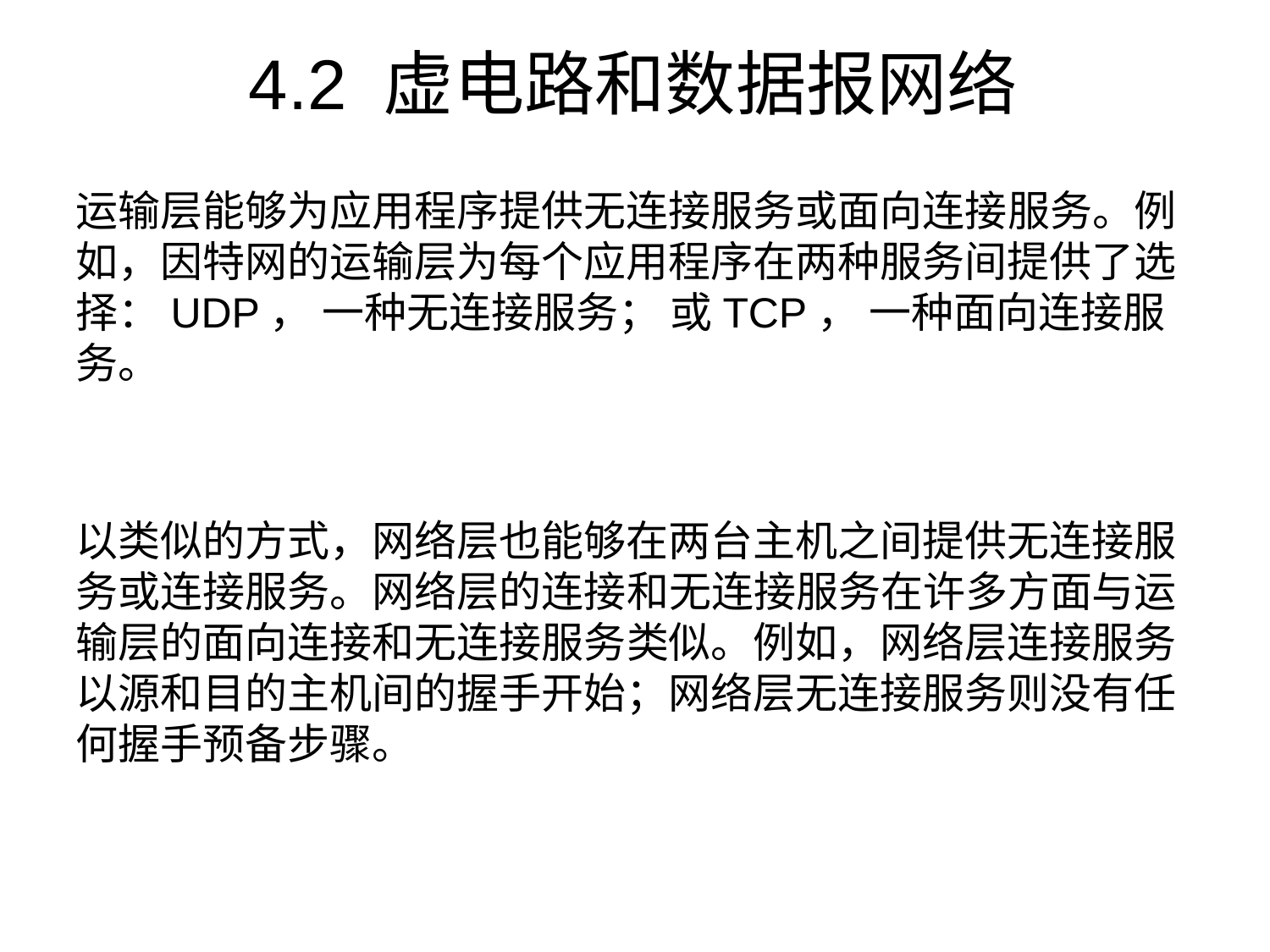

# 4.2 虚电路和数据报网络
运输层能够为应用程序提供无连接服务或面向连接服务。例如，因特网的运输层为每个应用程序在两种服务间提供了选择：UDP， 一种无连接服务； 或TCP， 一种面向连接服务。

以类似的方式，网络层也能够在两台主机之间提供无连接服务或连接服务。网络层的连接和无连接服务在许多方面与运输层的面向连接和无连接服务类似。例如，网络层连接服务以源和目的主机间的握手开始；网络层无连接服务则没有任何握手预备步骤。